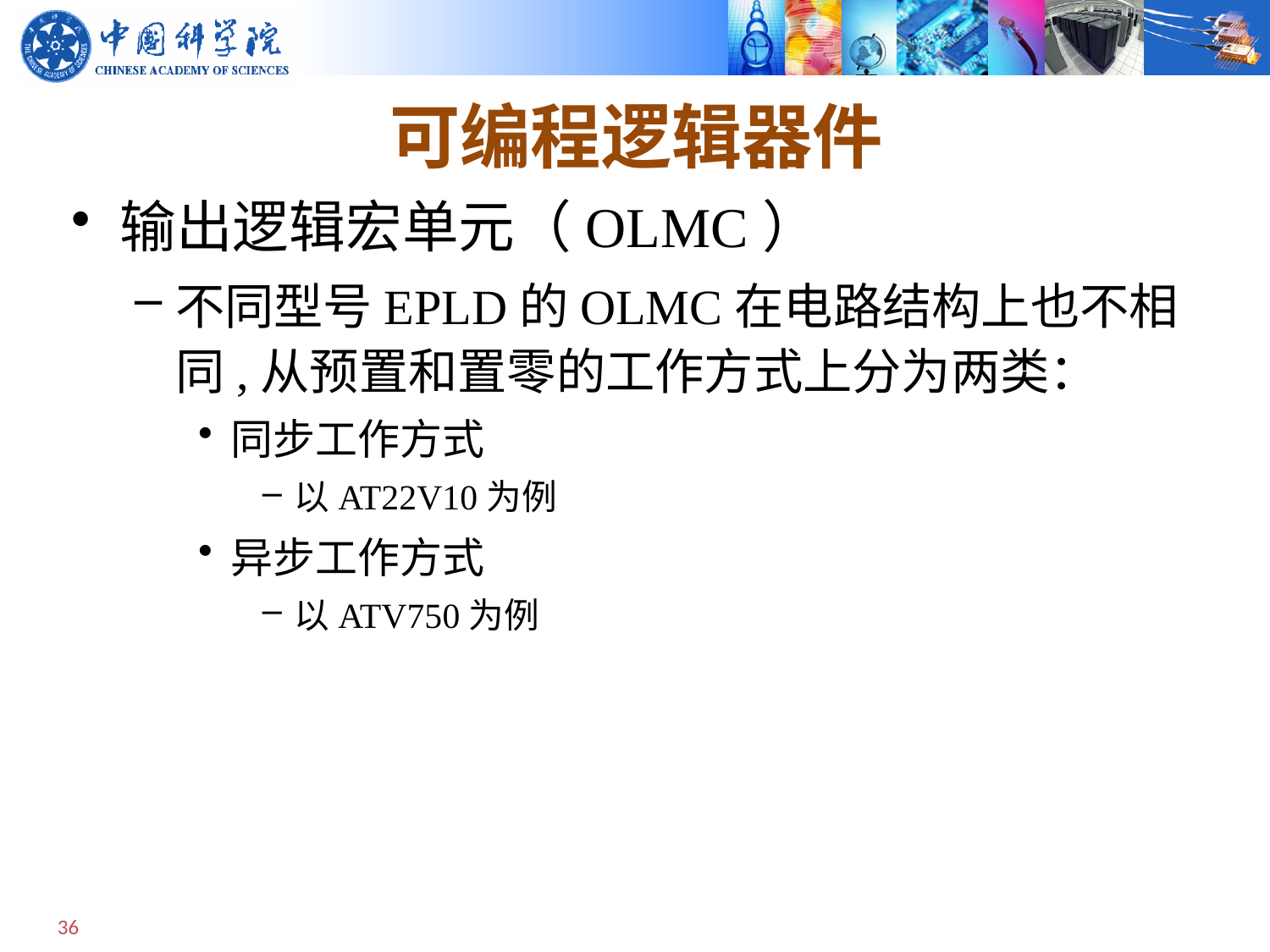

# 可编程逻辑器件
输出逻辑宏单元（OLMC）
不同型号EPLD的OLMC在电路结构上也不相同,从预置和置零的工作方式上分为两类：
同步工作方式
以AT22V10为例
异步工作方式
以ATV750为例